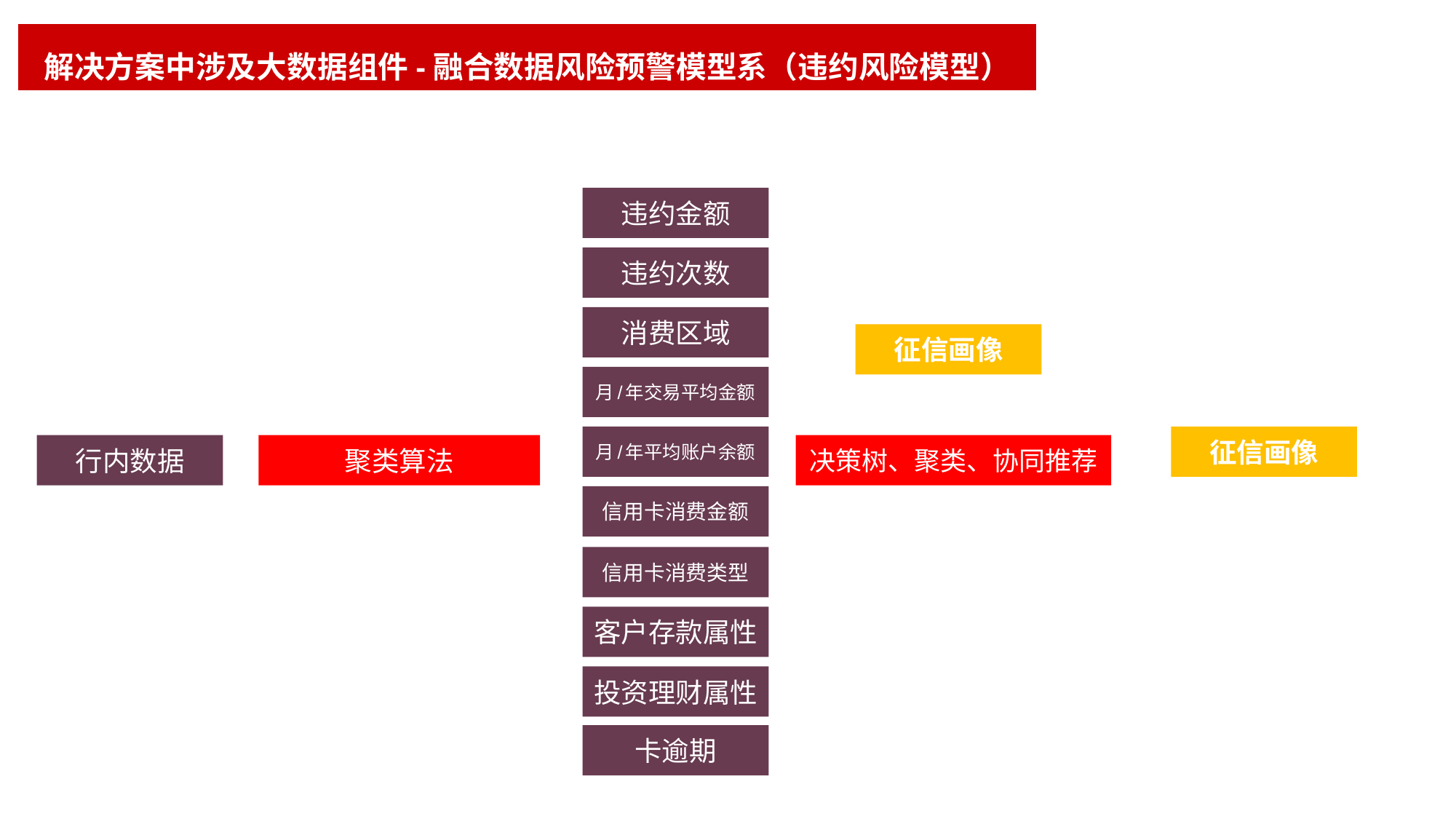

解决方案中涉及大数据组件-融合数据风险预警模型系（违约风险模型）
违约金额
违约次数
消费区域
征信画像
月/年交易平均金额
月/年平均账户余额
征信画像
行内数据
聚类算法
决策树、聚类、协同推荐
信用卡消费金额
信用卡消费类型
客户存款属性
投资理财属性
卡逾期